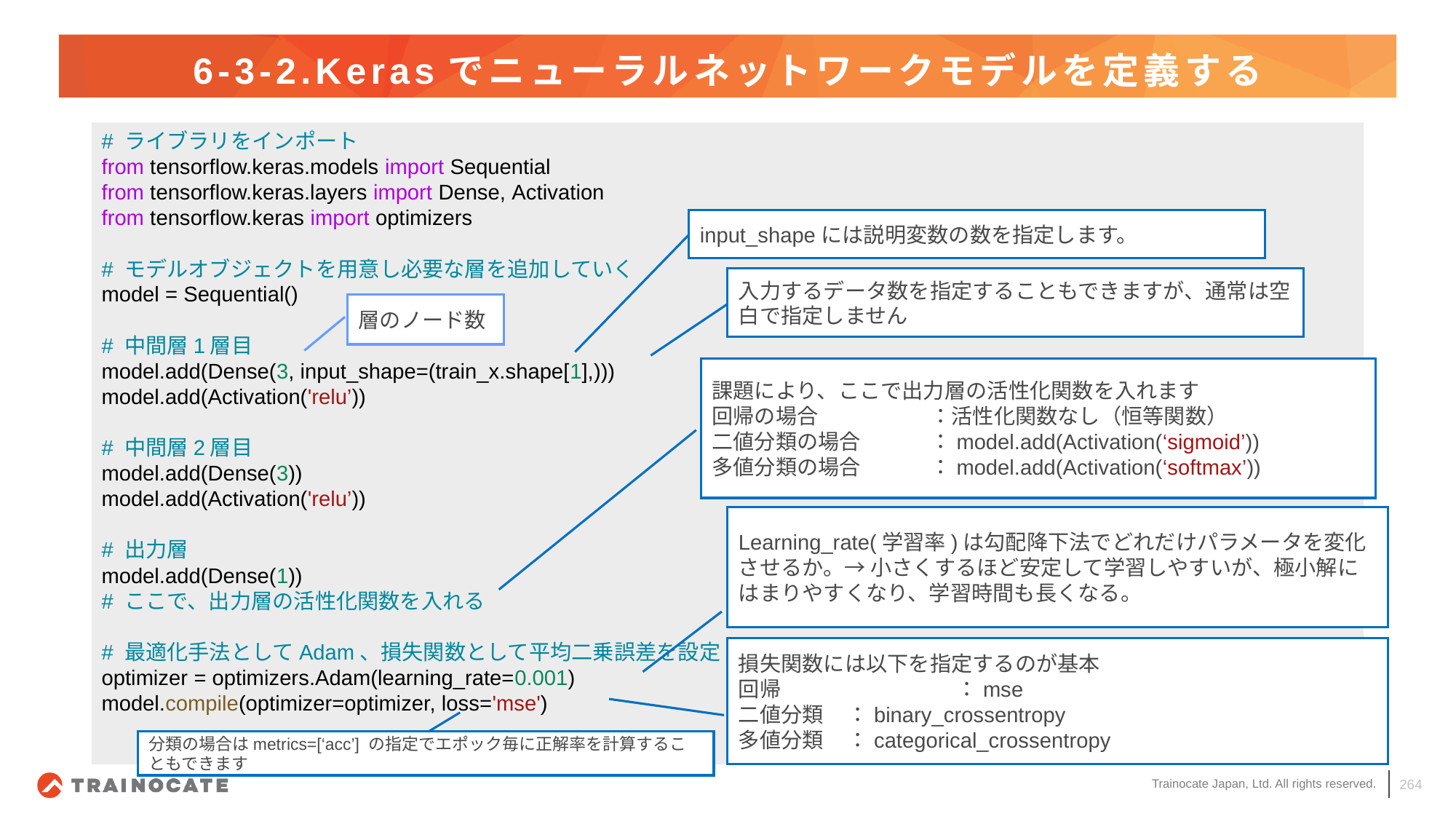

# 6-3-2.Kerasでニューラルネットワークモデルを定義する
# ライブラリをインポート
from tensorflow.keras.models import Sequential
from tensorflow.keras.layers import Dense, Activation
from tensorflow.keras import optimizers

# モデルオブジェクトを用意し必要な層を追加していく
model = Sequential()
# 中間層1層目
model.add(Dense(3, input_shape=(train_x.shape[1],)))
model.add(Activation('relu’))

# 中間層2層目
model.add(Dense(3))
model.add(Activation('relu’))

# 出力層
model.add(Dense(1))
# ここで、出力層の活性化関数を入れる
# 最適化手法としてAdam、損失関数として平均二乗誤差を設定
optimizer = optimizers.Adam(learning_rate=0.001)
model.compile(optimizer=optimizer, loss='mse')
input_shapeには説明変数の数を指定します。
入力するデータ数を指定することもできますが、通常は空白で指定しません
層のノード数
課題により、ここで出力層の活性化関数を入れます
回帰の場合		：活性化関数なし（恒等関数）
二値分類の場合	：model.add(Activation(‘sigmoid’))
多値分類の場合	：model.add(Activation(‘softmax’))
Learning_rate(学習率)は勾配降下法でどれだけパラメータを変化させるか。→ 小さくするほど安定して学習しやすいが、極小解にはまりやすくなり、学習時間も長くなる。
損失関数には以下を指定するのが基本
回帰		：mse
二値分類	：binary_crossentropy
多値分類	：categorical_crossentropy
分類の場合はmetrics=[‘acc’] の指定でエポック毎に正解率を計算することもできます
264